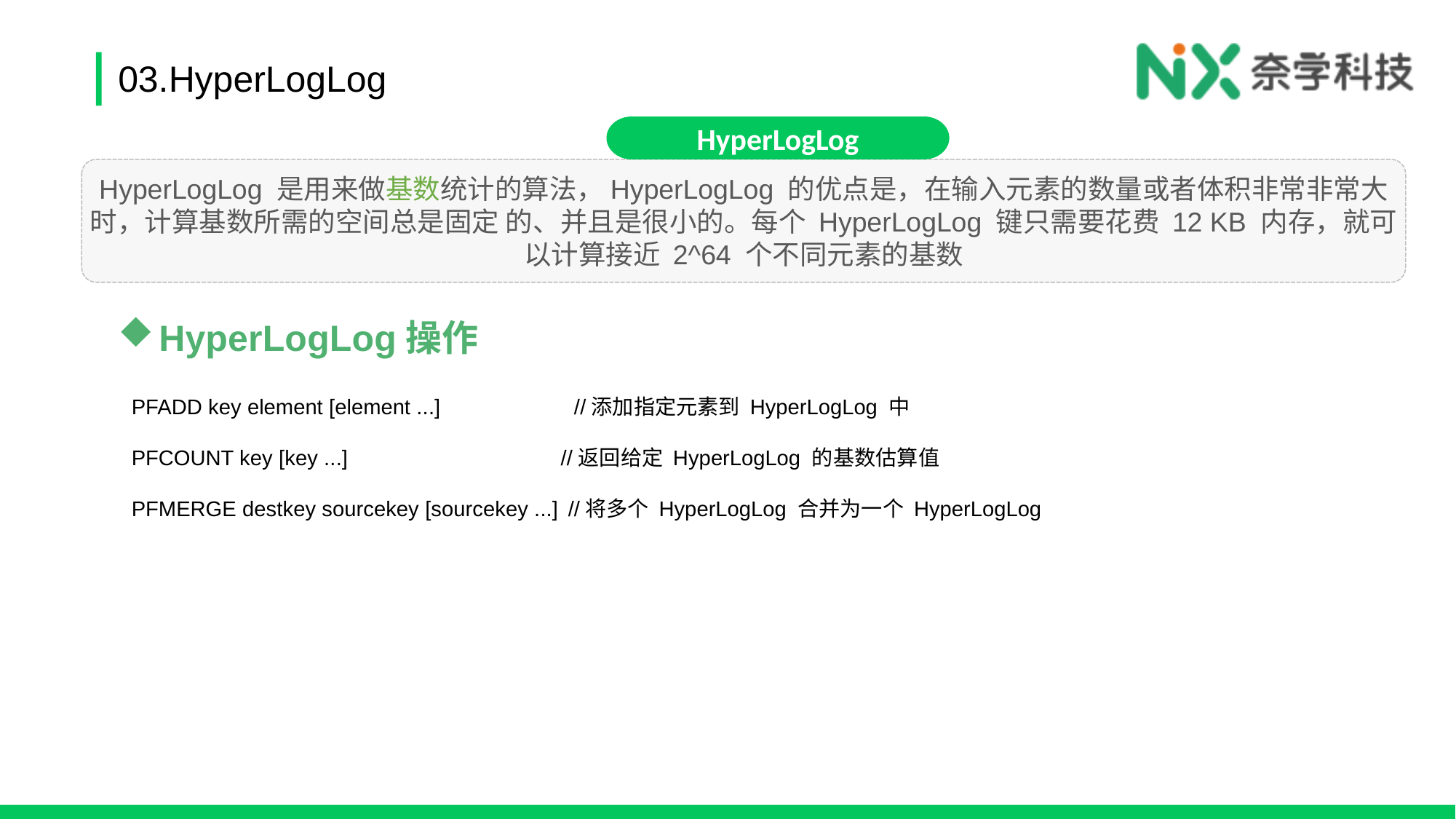

# 03.HyperLogLog
HyperLogLog
HyperLogLog 是用来做基数统计的算法，HyperLogLog 的优点是，在输入元素的数量或者体积非常非常大时，计算基数所需的空间总是固定 的、并且是很小的。每个 HyperLogLog 键只需要花费 12 KB 内存，就可以计算接近 2^64 个不同元素的基数
HyperLogLog操作
PFADD key element [element ...]		 //添加指定元素到 HyperLogLog 中
PFCOUNT key [key ...]		                 //返回给定 HyperLogLog 的基数估算值
PFMERGE destkey sourcekey [sourcekey ...]	//将多个 HyperLogLog 合并为一个 HyperLogLog